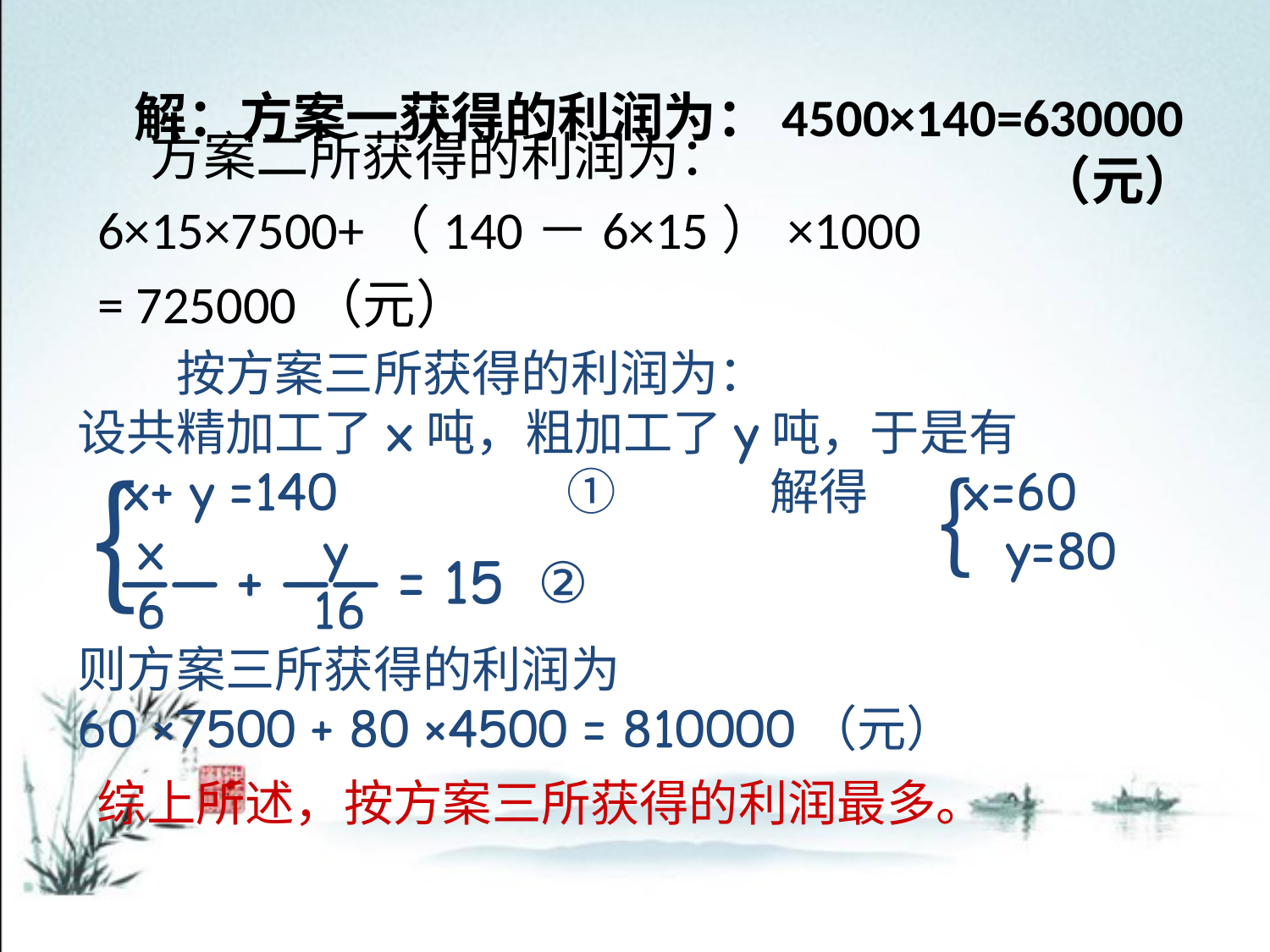

# 解：方案一获得的利润为：4500×140=630000（元）
　方案二所获得的利润为：
6×15×7500+（140－6×15）×1000
= 725000（元）
　　按方案三所获得的利润为：
设共精加工了x吨，粗加工了y吨，于是有
   x+ y =140        　　①   　　  解得  　 x=60
    x     　 y                      　　　　　　 y=80
    6     　16
则方案三所获得的利润为
60 ×7500 + 80 ×4500 = 810000（元）

｛
｛
—— + —— = 15  ②
综上所述，按方案三所获得的利润最多。